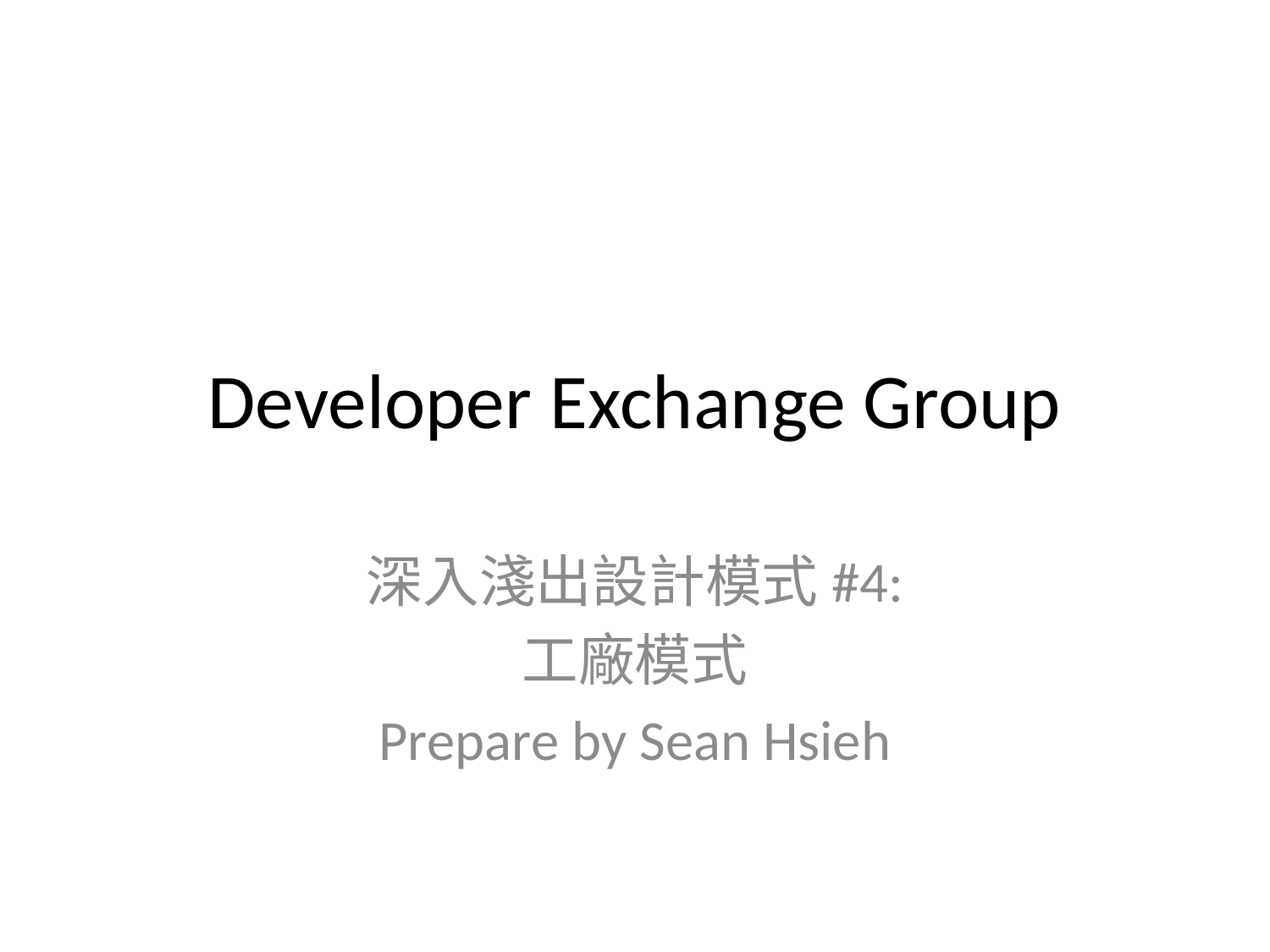

# Developer Exchange Group
深入淺出設計模式#4:
工廠模式
Prepare by Sean Hsieh